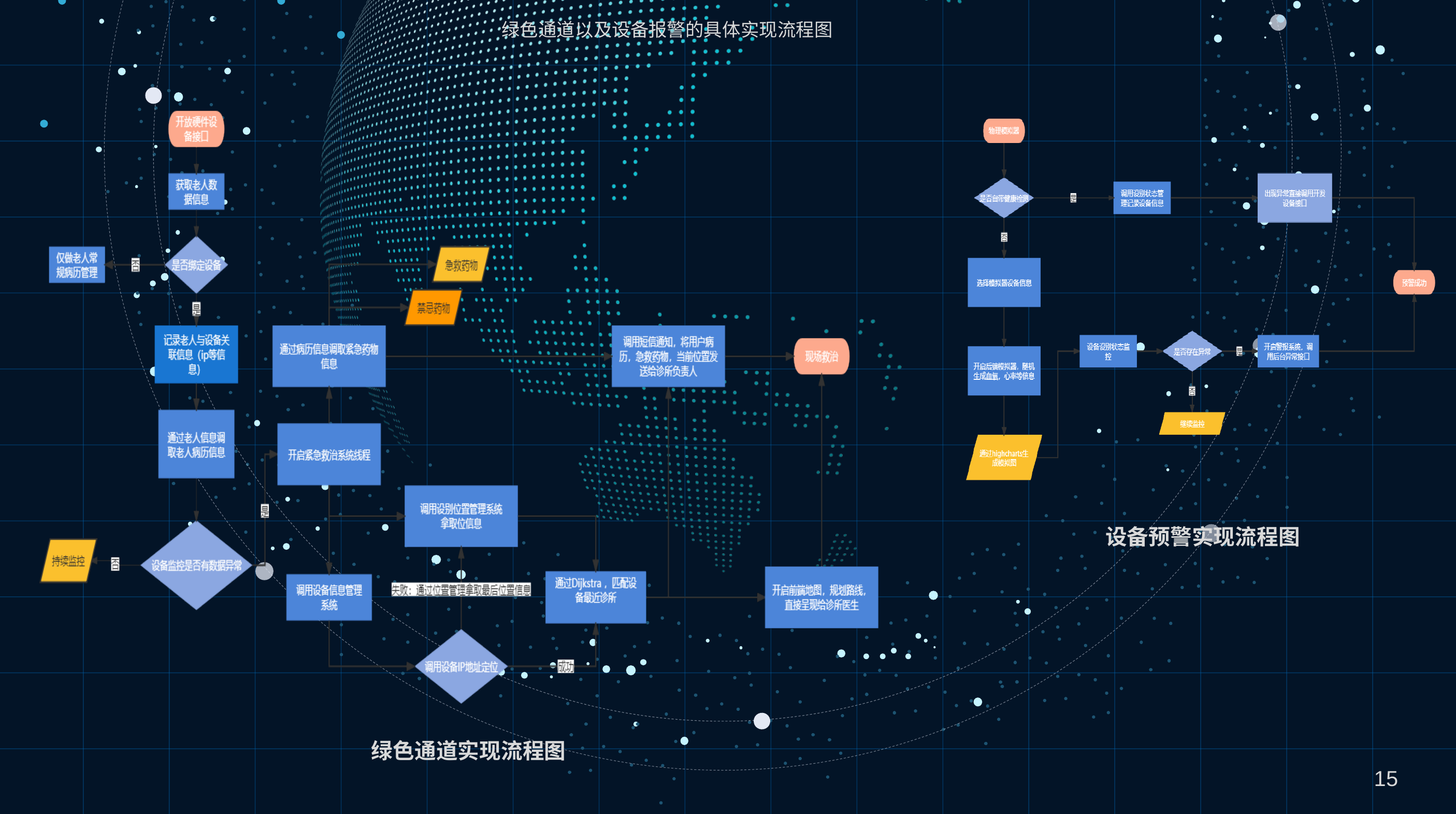

绿色通道以及设备报警的具体实现流程图

设备预警实现流程图
绿色通道实现流程图
15